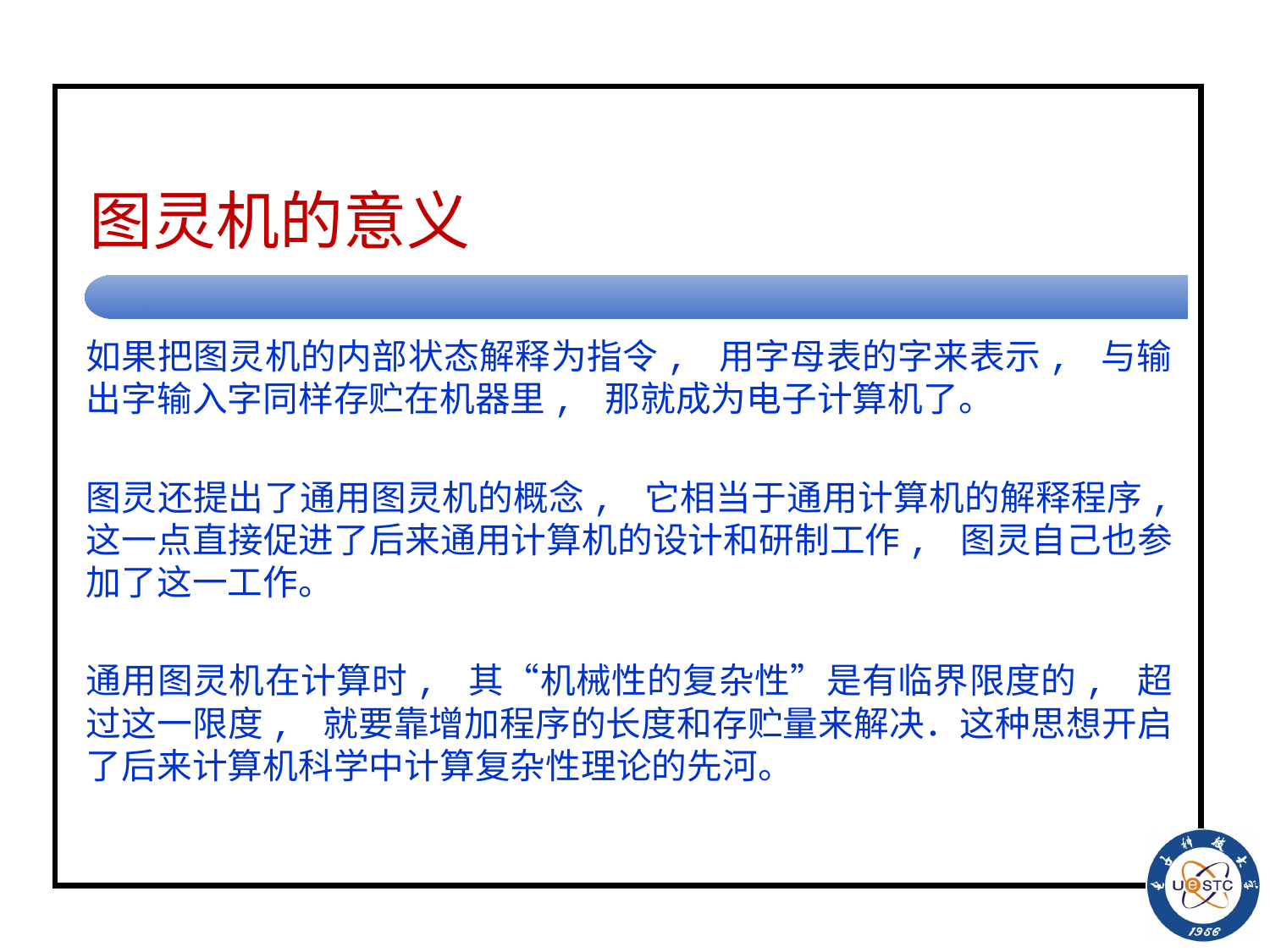

# 图灵机的意义
如果把图灵机的内部状态解释为指令, 用字母表的字来表示, 与输出字输入字同样存贮在机器里, 那就成为电子计算机了。

图灵还提出了通用图灵机的概念, 它相当于通用计算机的解释程序, 这一点直接促进了后来通用计算机的设计和研制工作, 图灵自己也参加了这一工作。

通用图灵机在计算时, 其“机械性的复杂性”是有临界限度的, 超过这一限度, 就要靠增加程序的长度和存贮量来解决．这种思想开启了后来计算机科学中计算复杂性理论的先河。